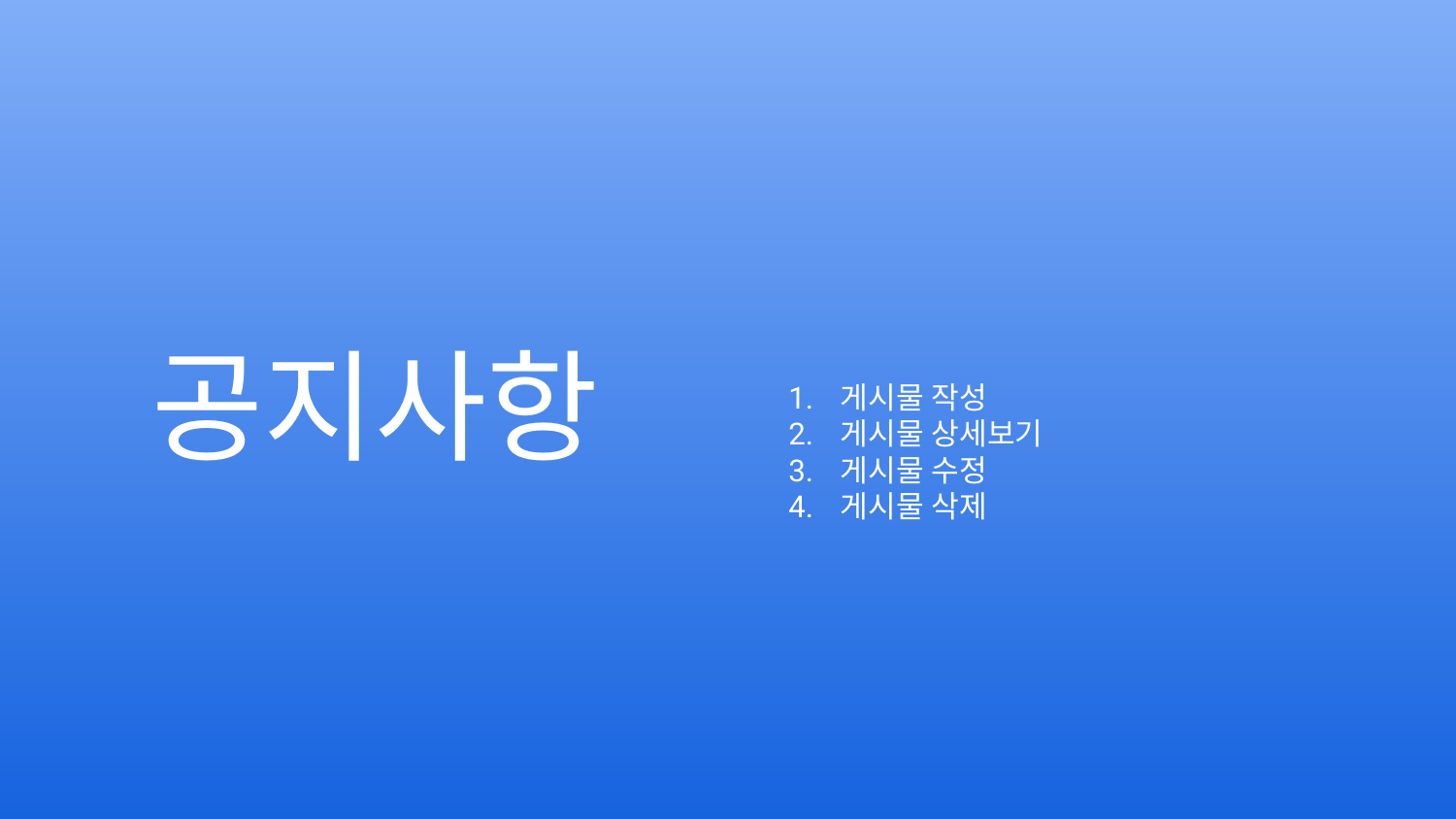

# 공지사항
게시물 작성
게시물 상세보기
게시물 수정
게시물 삭제